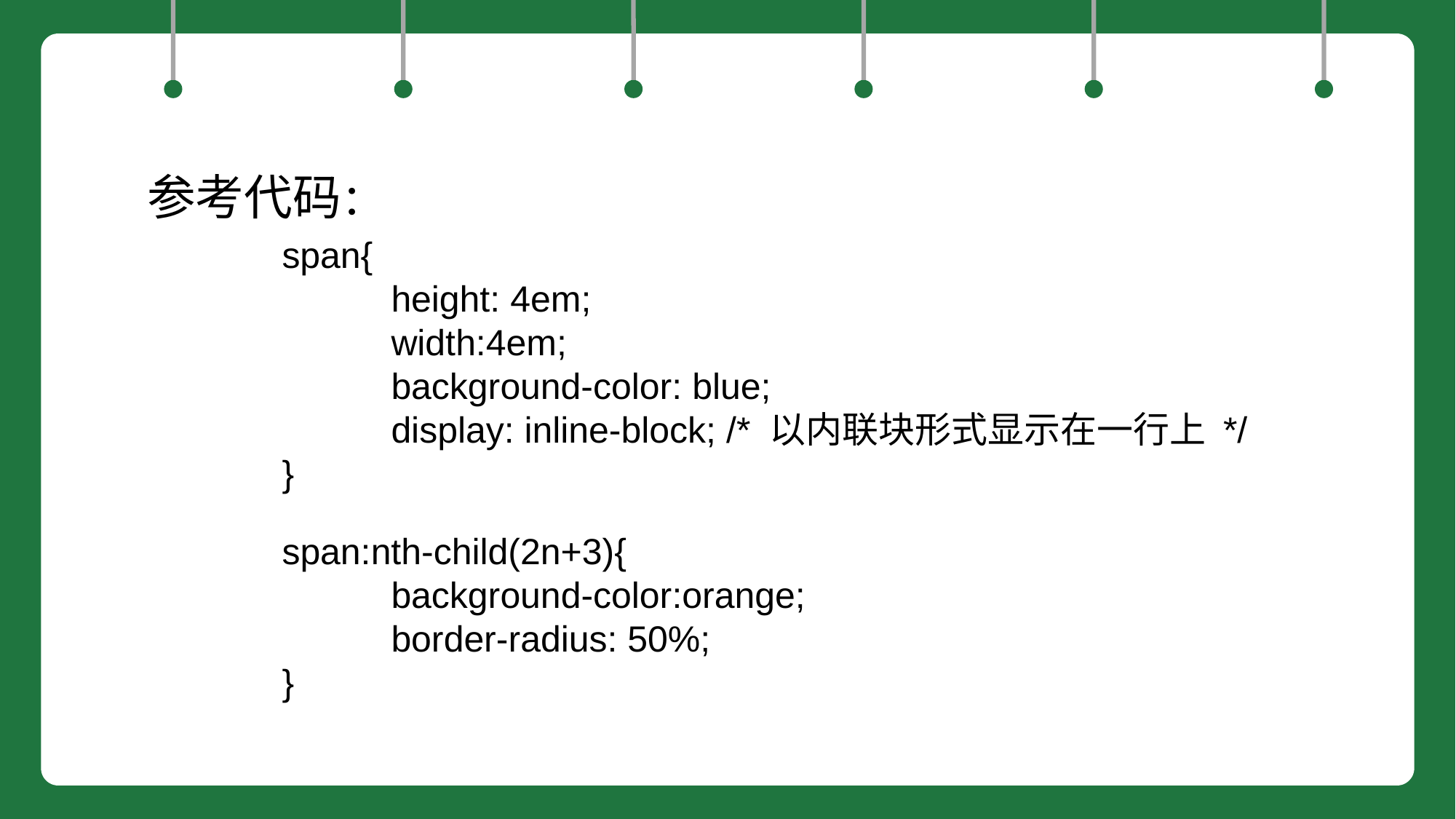

参考代码：
span{
	height: 4em;
	width:4em;
	background-color: blue;
	display: inline-block; /* 以内联块形式显示在一行上 */
}
span:nth-child(2n+3){
	background-color:orange;
	border-radius: 50%;
}